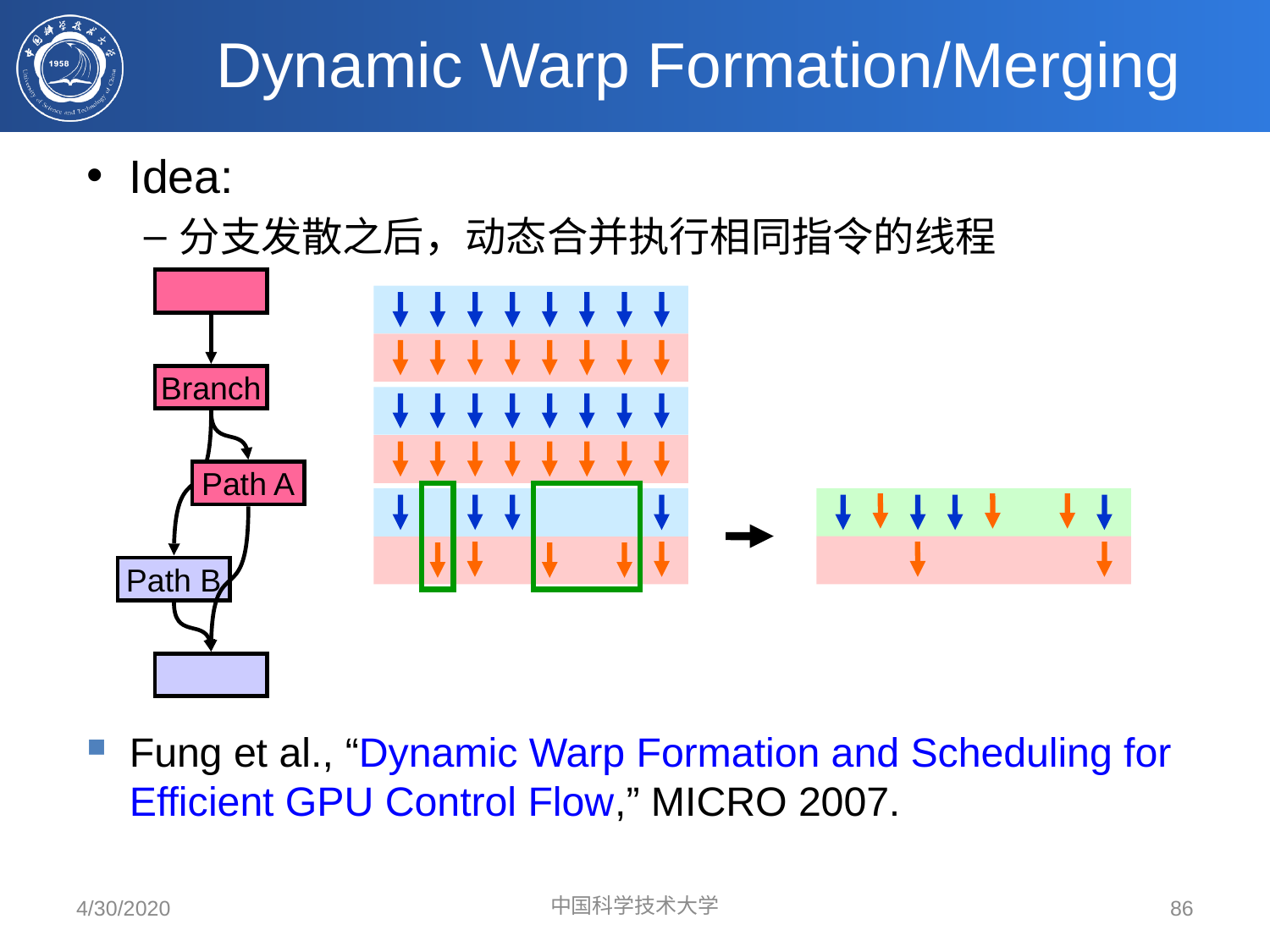

# Dynamic Warp Formation/Merging
Idea:
分支发散之后，动态合并执行相同指令的线程

Fung et al., “Dynamic Warp Formation and Scheduling for Efficient GPU Control Flow,” MICRO 2007.

Branch
Path A
Path B

Branch
Path A

4/30/2020
中国科学技术大学
86